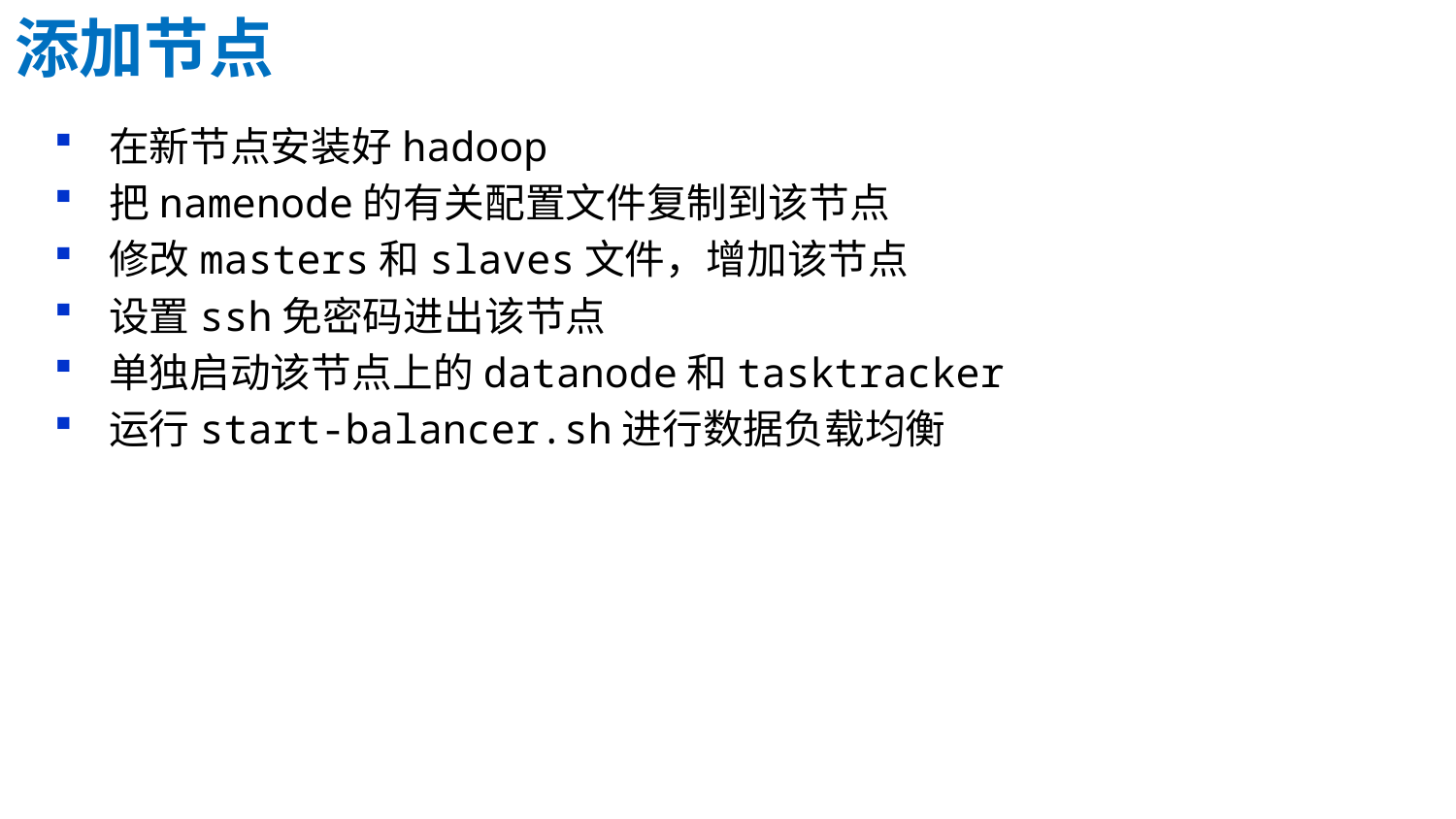

添加节点
在新节点安装好hadoop
把namenode的有关配置文件复制到该节点
修改masters和slaves文件，增加该节点
设置ssh免密码进出该节点
单独启动该节点上的datanode和tasktracker
运行start-balancer.sh进行数据负载均衡